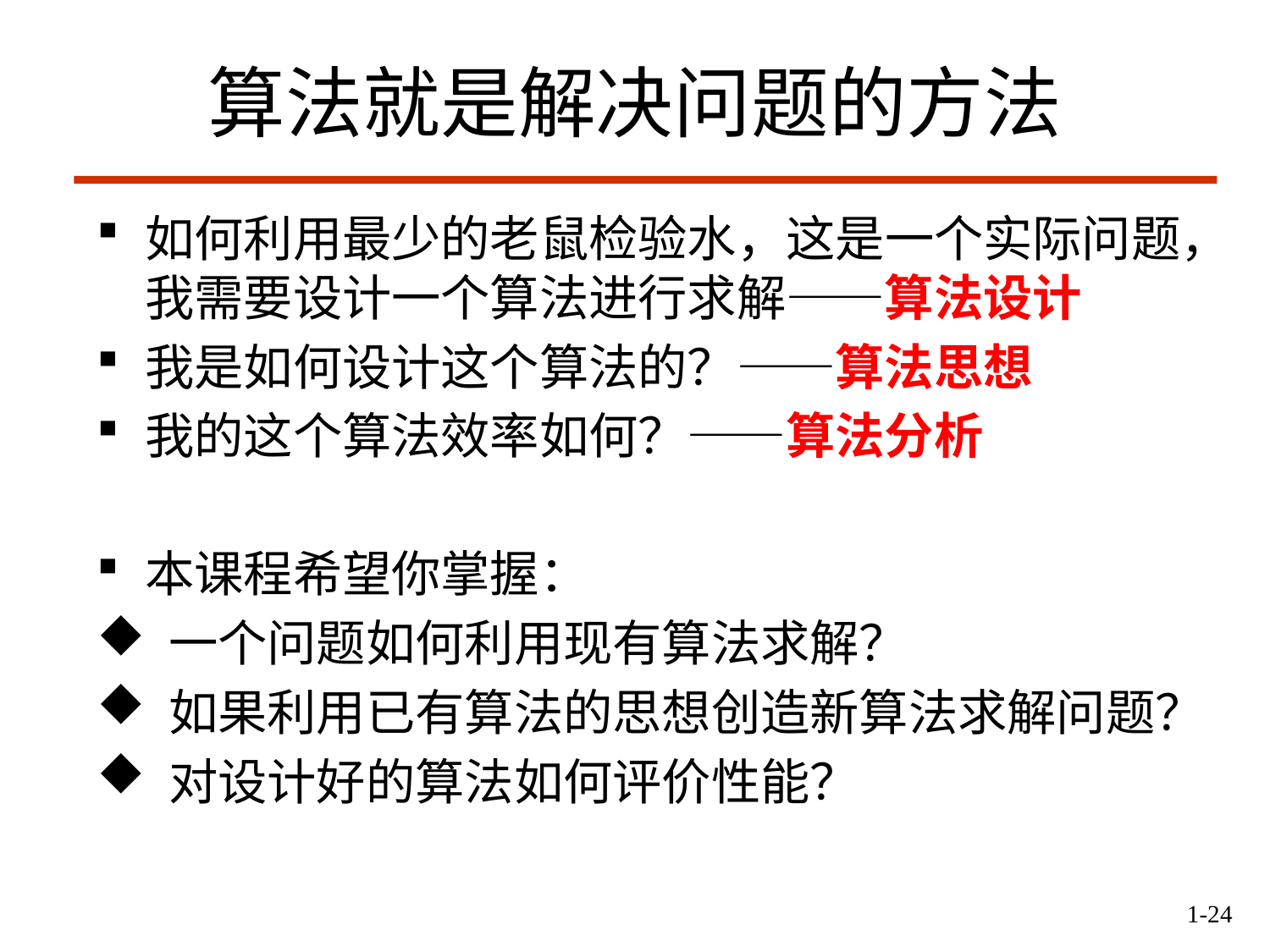

# 算法就是解决问题的方法
如何利用最少的老鼠检验水，这是一个实际问题，我需要设计一个算法进行求解——算法设计
我是如何设计这个算法的？——算法思想
我的这个算法效率如何？——算法分析

本课程希望你掌握：
一个问题如何利用现有算法求解？
如果利用已有算法的思想创造新算法求解问题？
对设计好的算法如何评价性能？
1-24